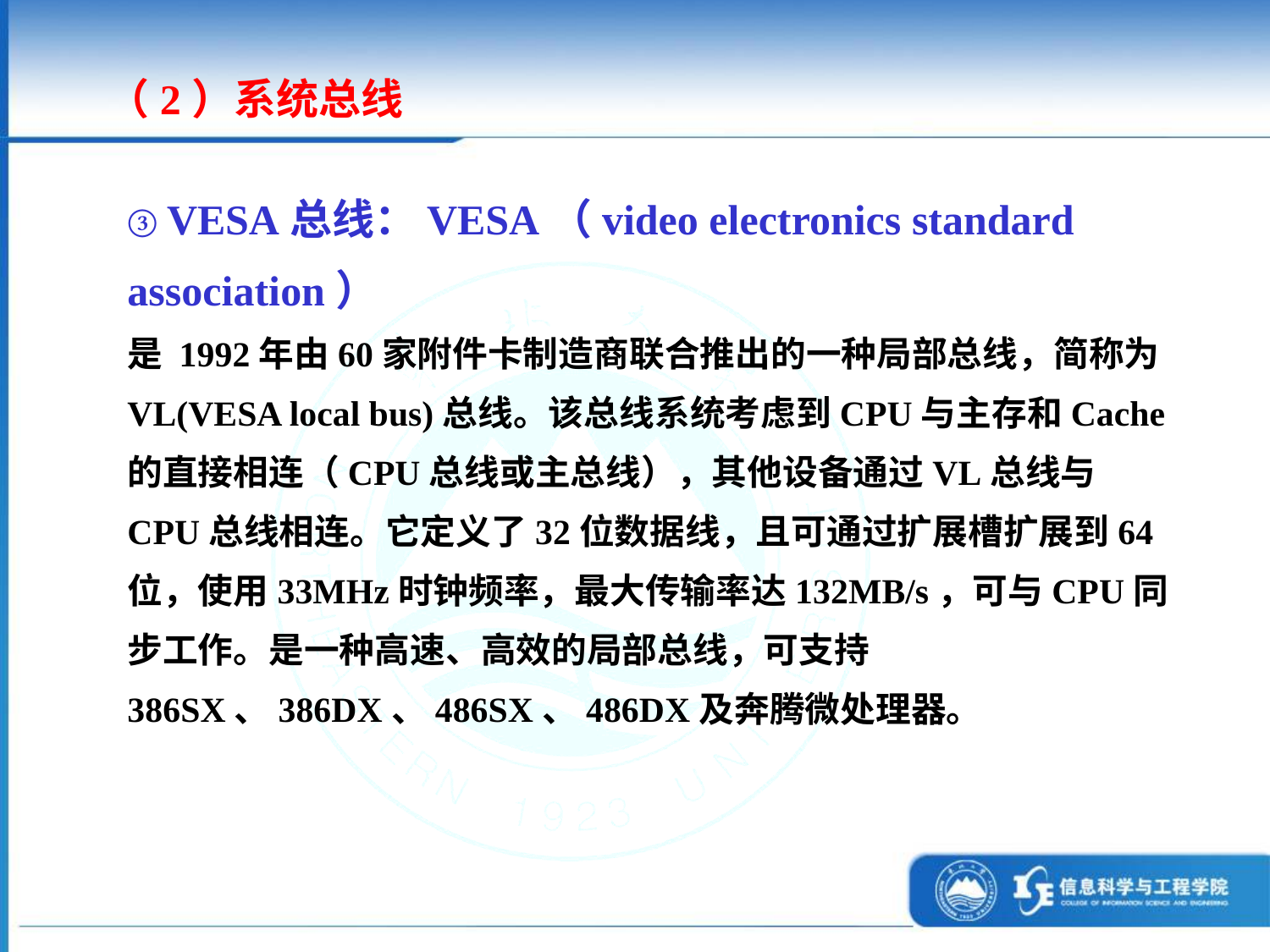

（2）系统总线
③ VESA总线：VESA（video electronics standard association）
是 1992年由60家附件卡制造商联合推出的一种局部总线，简称为VL(VESA local bus)总线。该总线系统考虑到CPU与主存和Cache 的直接相连（CPU总线或主总线），其他设备通过VL总线与CPU总线相连。它定义了32位数据线，且可通过扩展槽扩展到64 位，使用33MHz时钟频率，最大传输率达132MB/s，可与CPU同步工作。是一种高速、高效的局部总线，可支持386SX、386DX、486SX、486DX及奔腾微处理器。